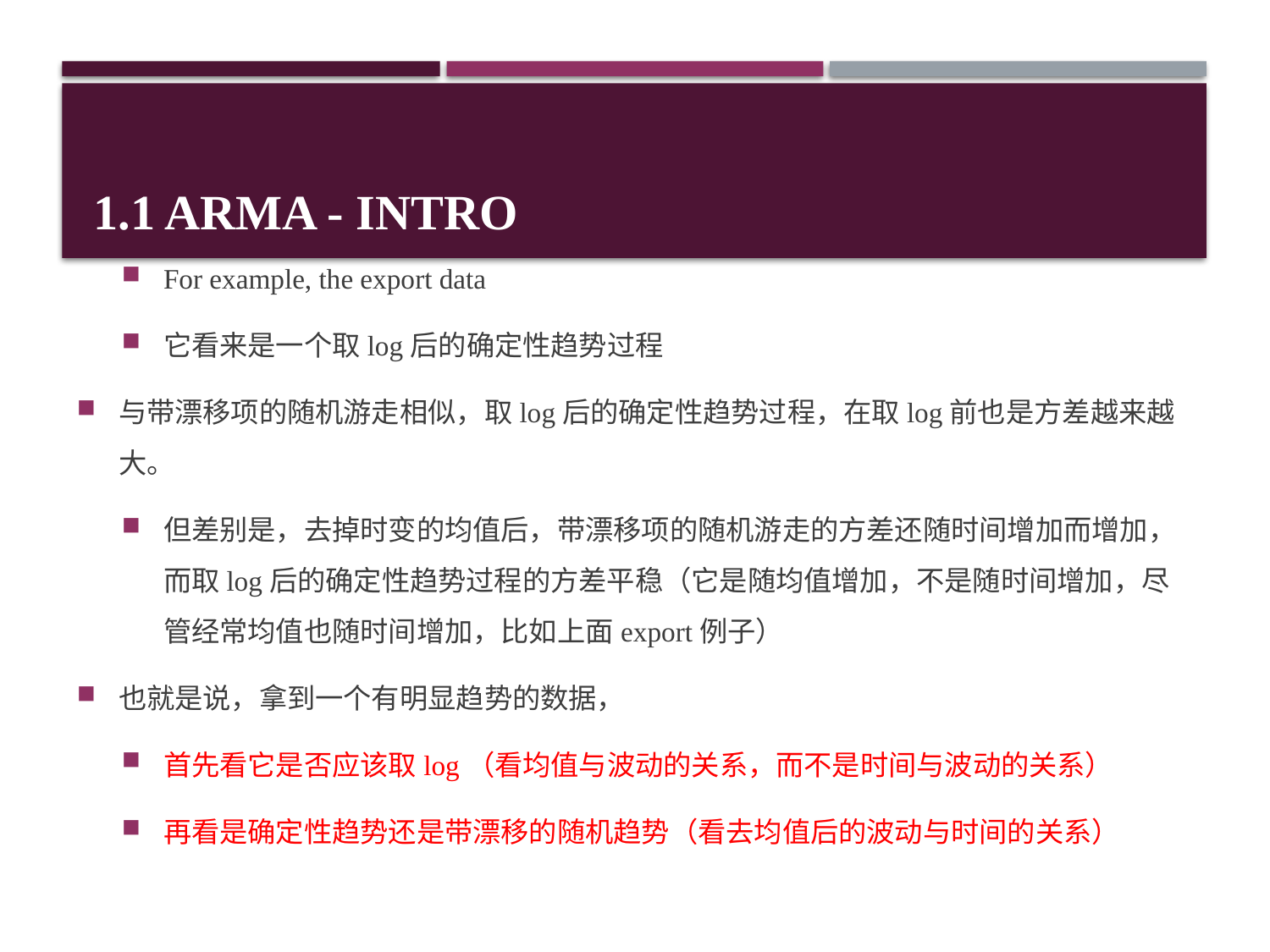

# 1.1 ARMA - intro
For example, the export data
它看来是一个取log后的确定性趋势过程
与带漂移项的随机游走相似，取log后的确定性趋势过程，在取log前也是方差越来越大。
但差别是，去掉时变的均值后，带漂移项的随机游走的方差还随时间增加而增加，而取log后的确定性趋势过程的方差平稳（它是随均值增加，不是随时间增加，尽管经常均值也随时间增加，比如上面export例子）
也就是说，拿到一个有明显趋势的数据，
首先看它是否应该取log（看均值与波动的关系，而不是时间与波动的关系）
再看是确定性趋势还是带漂移的随机趋势（看去均值后的波动与时间的关系）